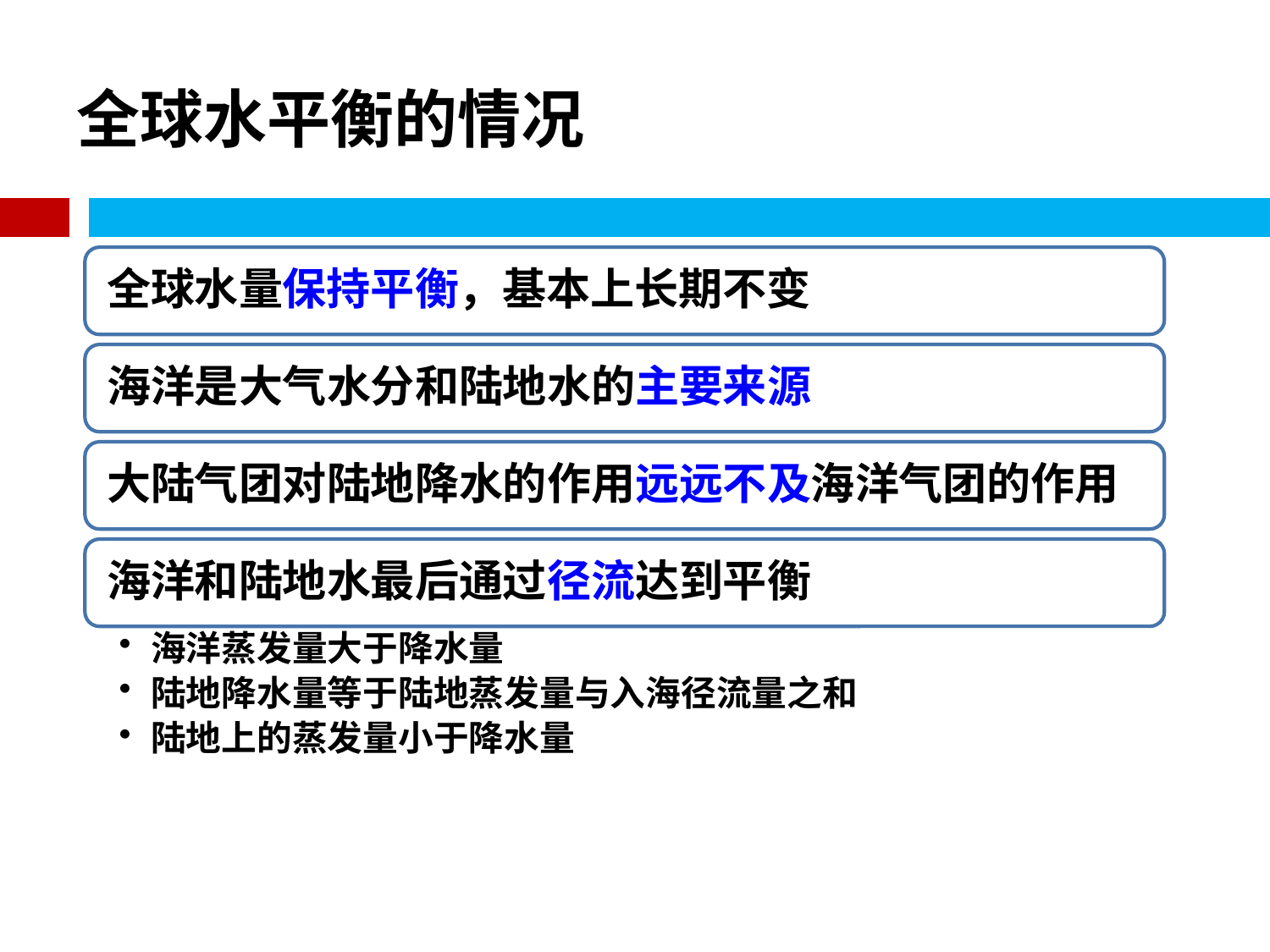

# 全球水平衡的情况
全球水量保持平衡，基本上长期不变
海洋是大气水分和陆地水的主要来源
大陆气团对陆地降水的作用远远不及海洋气团的作用
海洋和陆地水最后通过径流达到平衡
海洋蒸发量大于降水量
陆地降水量等于陆地蒸发量与入海径流量之和
陆地上的蒸发量小于降水量